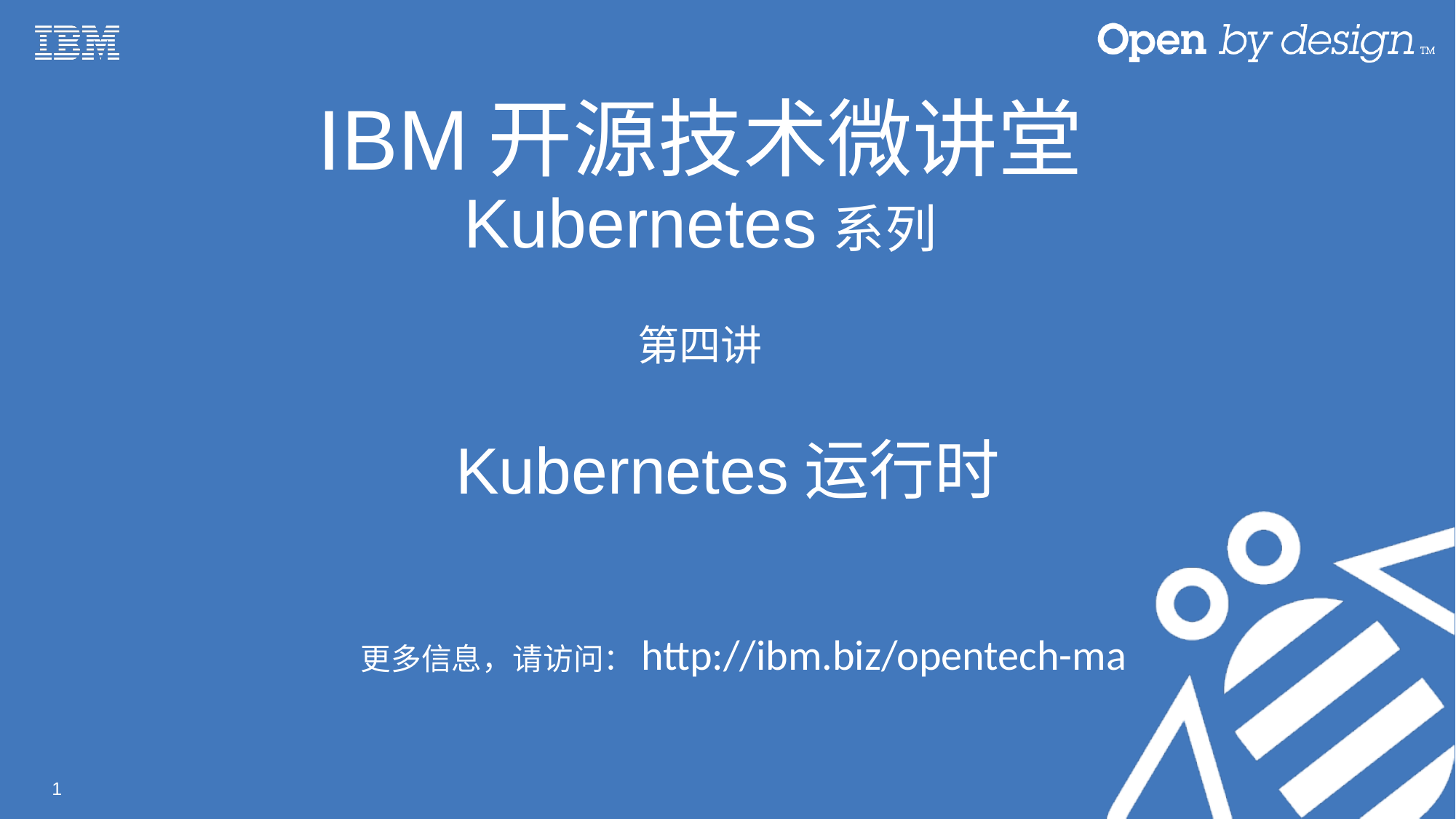

# IBM开源技术微讲堂 Kubernetes系列 第四讲
Kubernetes运行时
更多信息，请访问：http://ibm.biz/opentech-ma
1